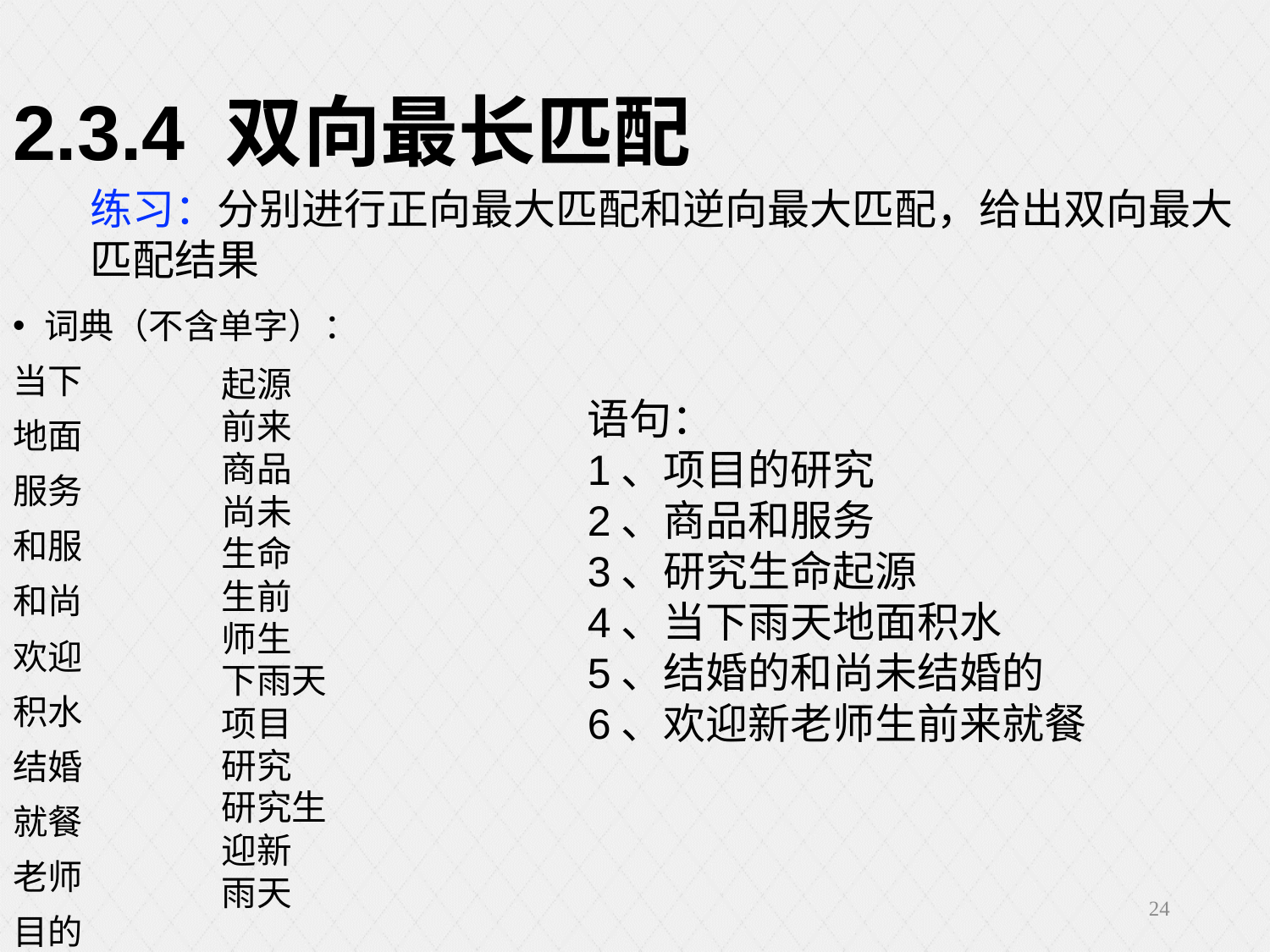

2.3.4 双向最长匹配
练习：分别进行正向最大匹配和逆向最大匹配，给出双向最大匹配结果
词典（不含单字）：
当下
地面
服务
和服
和尚
欢迎
积水
结婚
就餐
老师
目的

起源
前来
商品
尚未
生命
生前
师生
下雨天
项目
研究
研究生
迎新
雨天
语句：
1、项目的研究
2、商品和服务
3、研究生命起源
4、当下雨天地面积水
5、结婚的和尚未结婚的
6、欢迎新老师生前来就餐
24